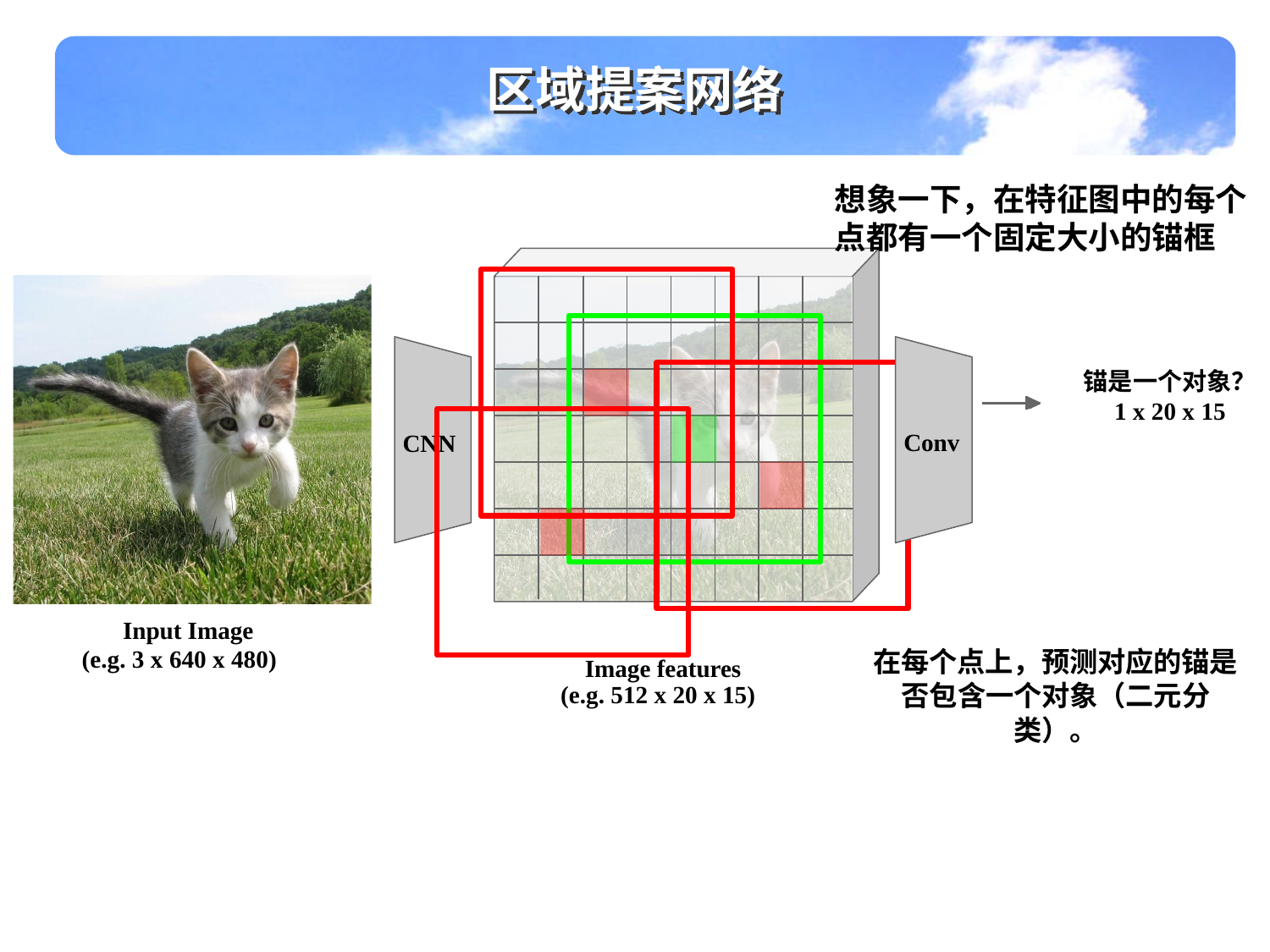

区域提案网络
想象一下，在特征图中的每个点都有一个固定大小的锚框

锚是一个对象？
1 x 20 x 15

Conv
CNN
Input Image  (e.g. 3 x 640 x 480)
在每个点上，预测对应的锚是否包含一个对象（二元分类）。
Image features
(e.g. 512 x 20 x 15)